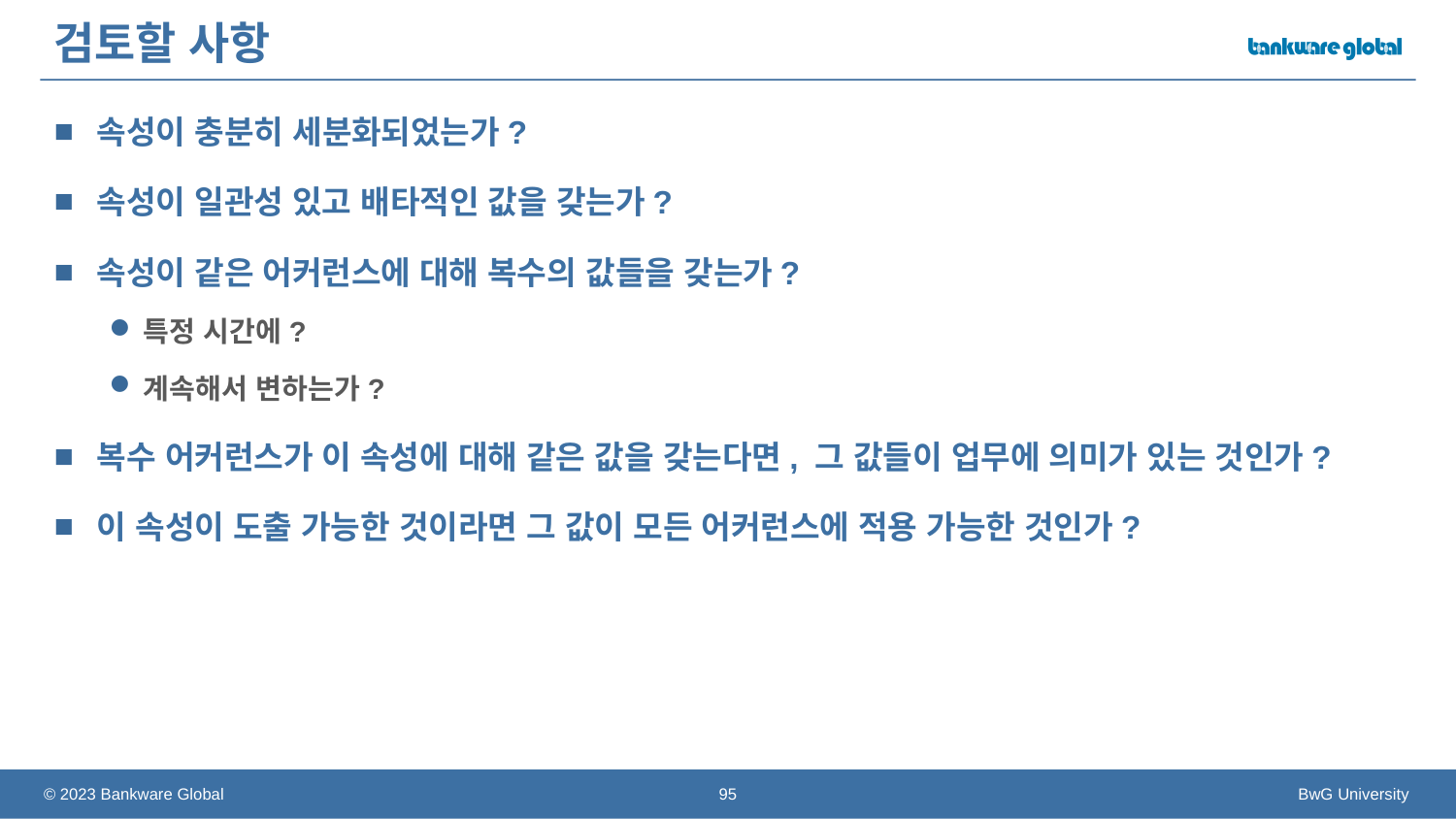

# 검토할 사항
속성이 충분히 세분화되었는가?
속성이 일관성 있고 배타적인 값을 갖는가?
속성이 같은 어커런스에 대해 복수의 값들을 갖는가?
특정 시간에?
계속해서 변하는가?
복수 어커런스가 이 속성에 대해 같은 값을 갖는다면, 그 값들이 업무에 의미가 있는 것인가?
이 속성이 도출 가능한 것이라면 그 값이 모든 어커런스에 적용 가능한 것인가?
95